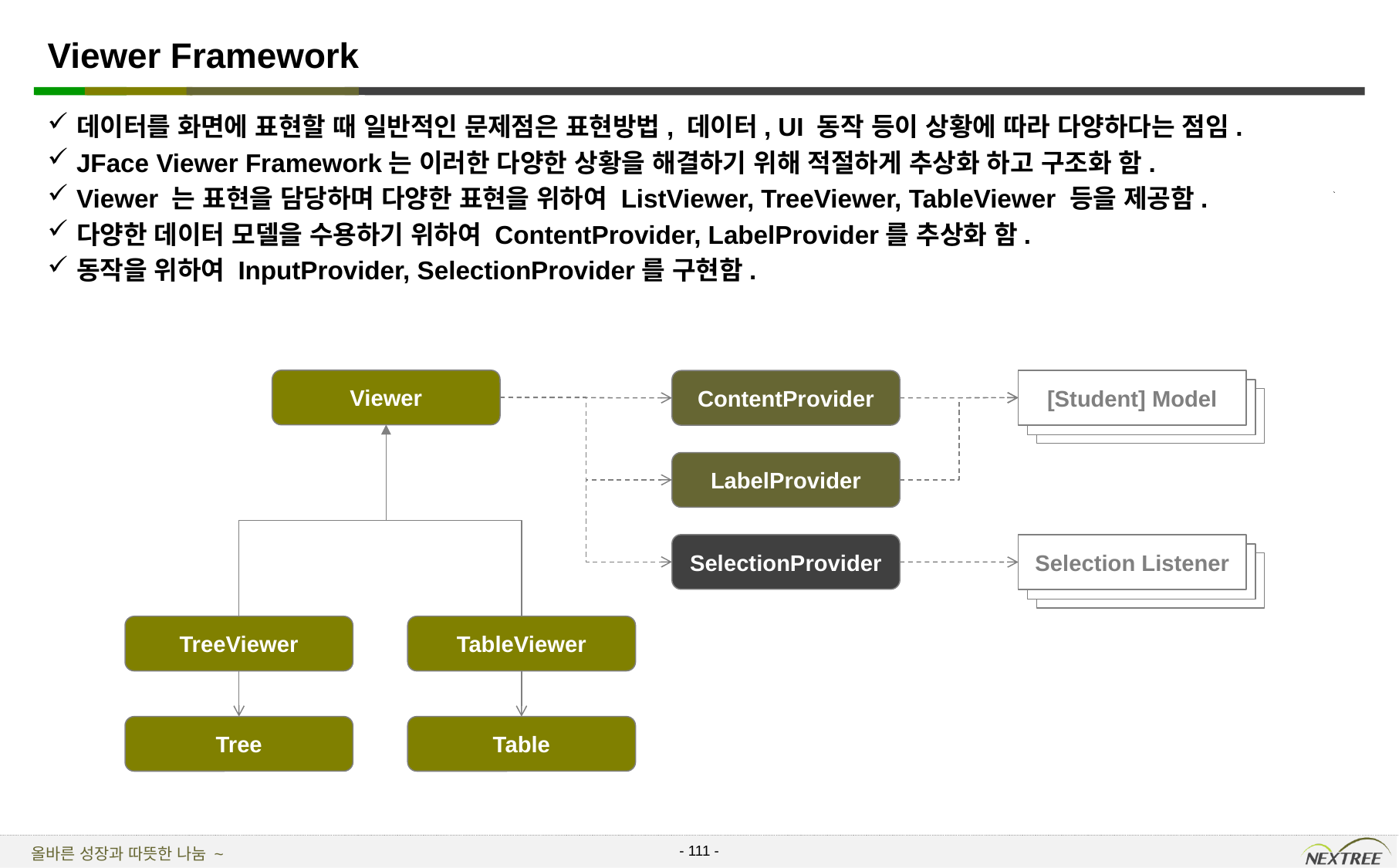

# Viewer Framework
데이터를 화면에 표현할 때 일반적인 문제점은 표현방법, 데이터, UI 동작 등이 상황에 따라 다양하다는 점임.
JFace Viewer Framework는 이러한 다양한 상황을 해결하기 위해 적절하게 추상화 하고 구조화 함.
Viewer 는 표현을 담당하며 다양한 표현을 위하여 ListViewer, TreeViewer, TableViewer 등을 제공함.
다양한 데이터 모델을 수용하기 위하여 ContentProvider, LabelProvider를 추상화 함.
동작을 위하여 InputProvider, SelectionProvider를 구현함.
Viewer
[Student] Model
ContentProvider
Student Model
Student Model
LabelProvider
SelectionProvider
Selection Listener
Student Model
Student Model
TreeViewer
TableViewer
Tree
Table